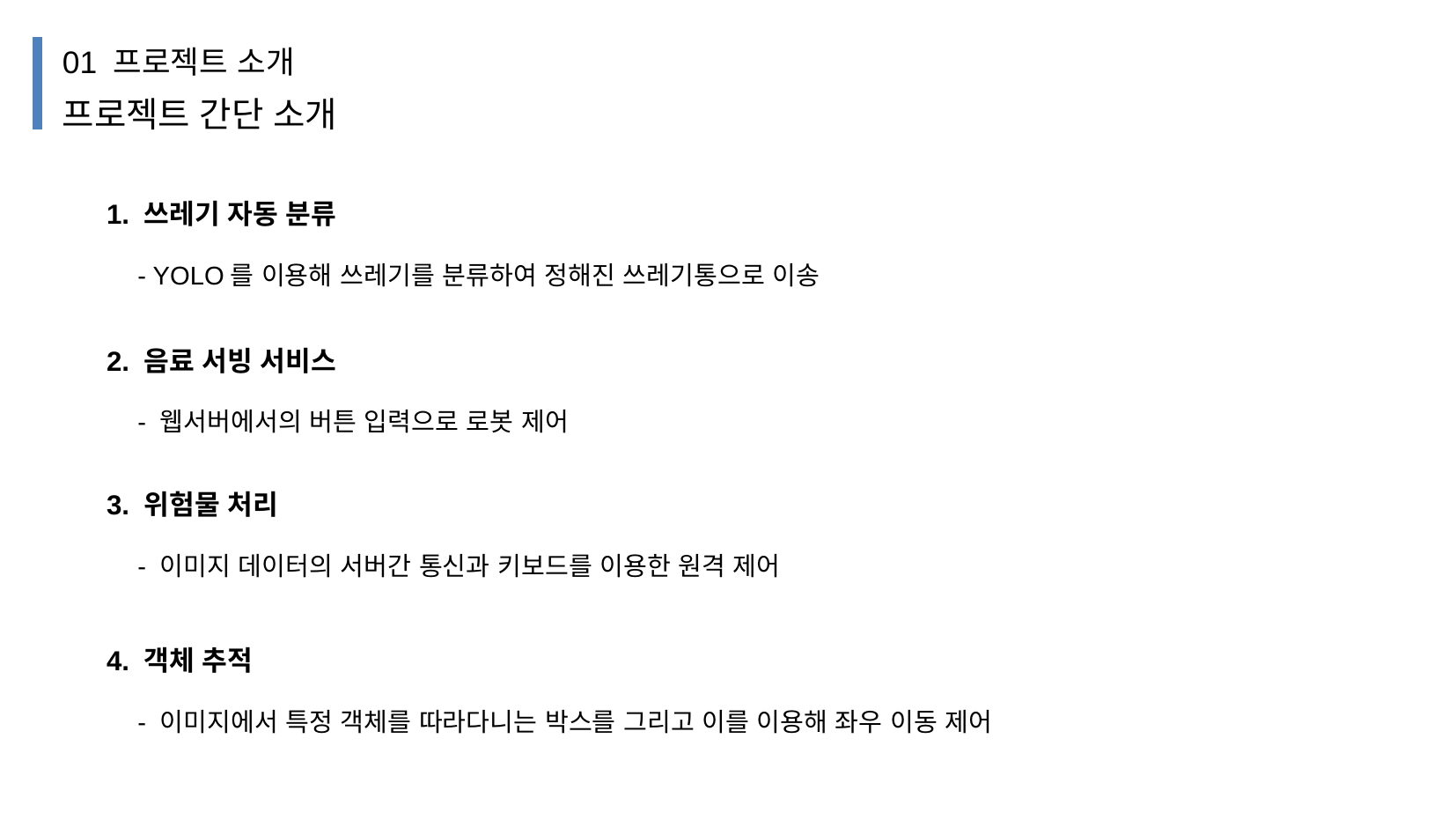

01 프로젝트 소개
프로젝트 간단 소개
1. 쓰레기 자동 분류
- YOLO를 이용해 쓰레기를 분류하여 정해진 쓰레기통으로 이송
2. 음료 서빙 서비스
- 웹서버에서의 버튼 입력으로 로봇 제어
3. 위험물 처리
- 이미지 데이터의 서버간 통신과 키보드를 이용한 원격 제어
4. 객체 추적
- 이미지에서 특정 객체를 따라다니는 박스를 그리고 이를 이용해 좌우 이동 제어